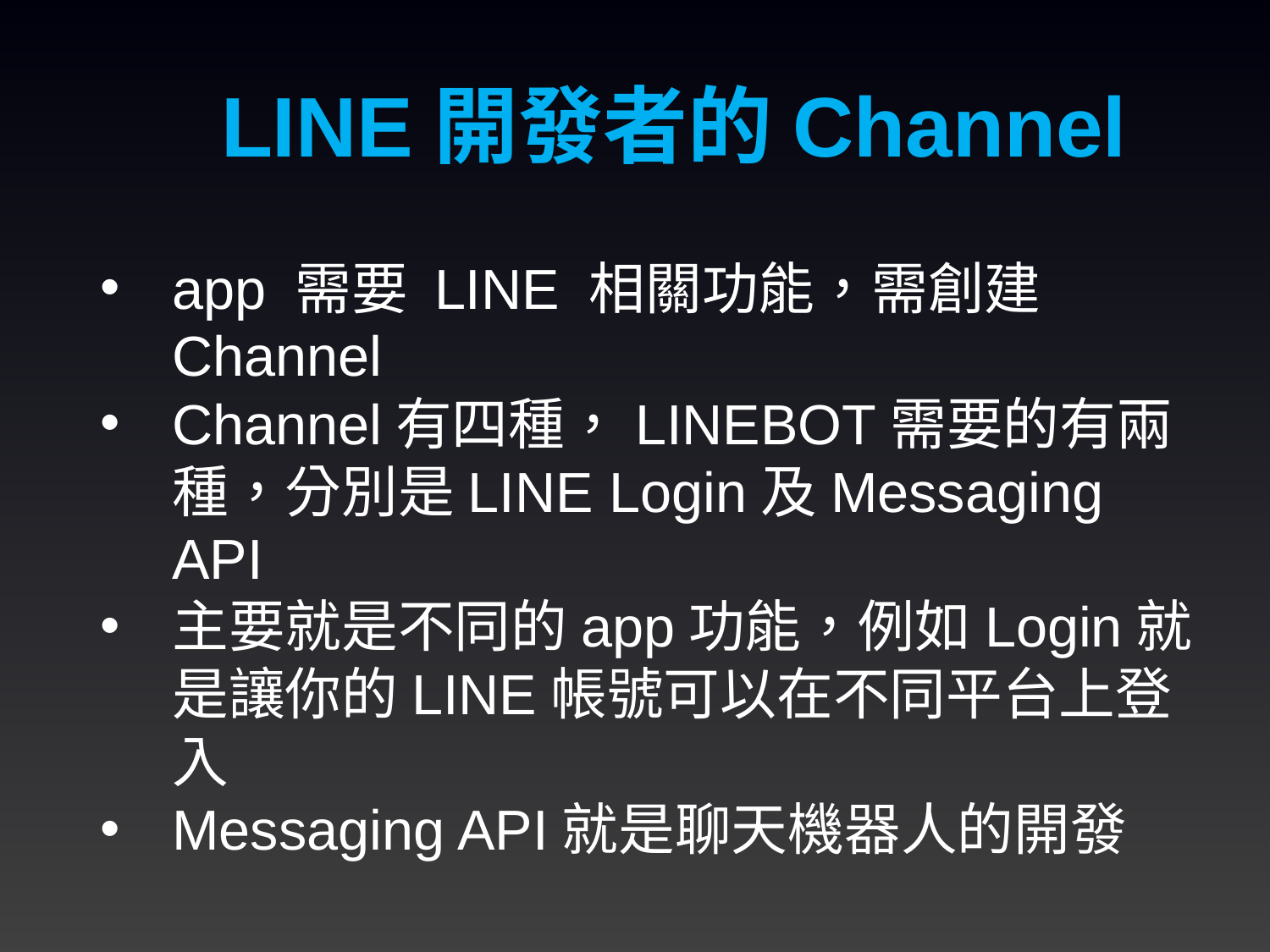

LINE開發者的Channel
app 需要 LINE 相關功能，需創建 Channel
Channel有四種，LINEBOT需要的有兩種，分別是LINE Login及Messaging API
主要就是不同的app功能，例如Login就是讓你的LINE帳號可以在不同平台上登入
Messaging API就是聊天機器人的開發